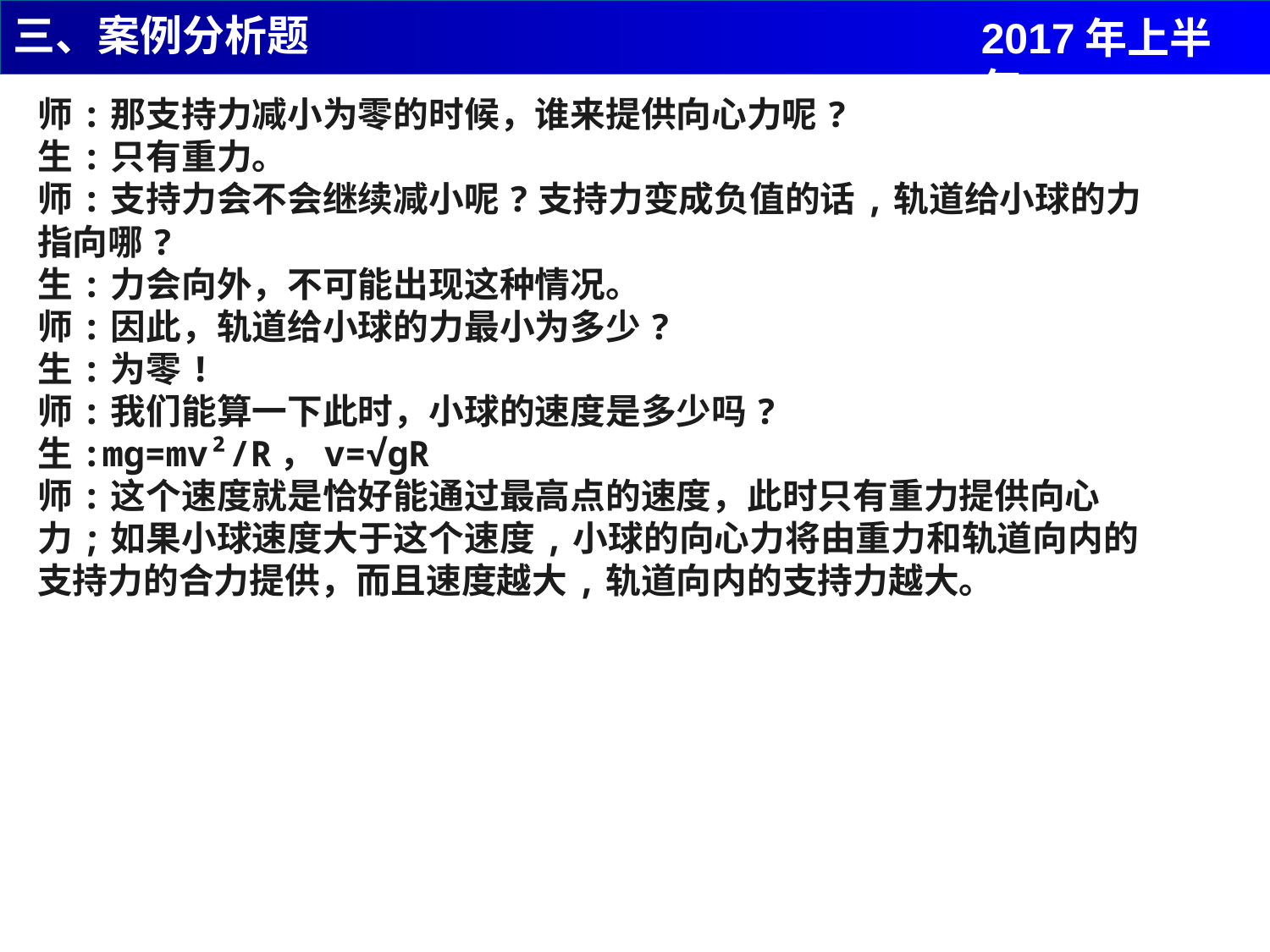

三、案例分析题
2017年上半年
师:那支持力减小为零的时候，谁来提供向心力呢?
生:只有重力。
师:支持力会不会继续减小呢?支持力变成负值的话,轨道给小球的力指向哪?
生:力会向外，不可能出现这种情况。
师:因此，轨道给小球的力最小为多少?
生:为零!
师:我们能算一下此时，小球的速度是多少吗?
生:mg=mv²/R，v=√gR
师:这个速度就是恰好能通过最高点的速度，此时只有重力提供向心力;如果小球速度大于这个速度,小球的向心力将由重力和轨道向内的支持力的合力提供，而且速度越大,轨道向内的支持力越大。